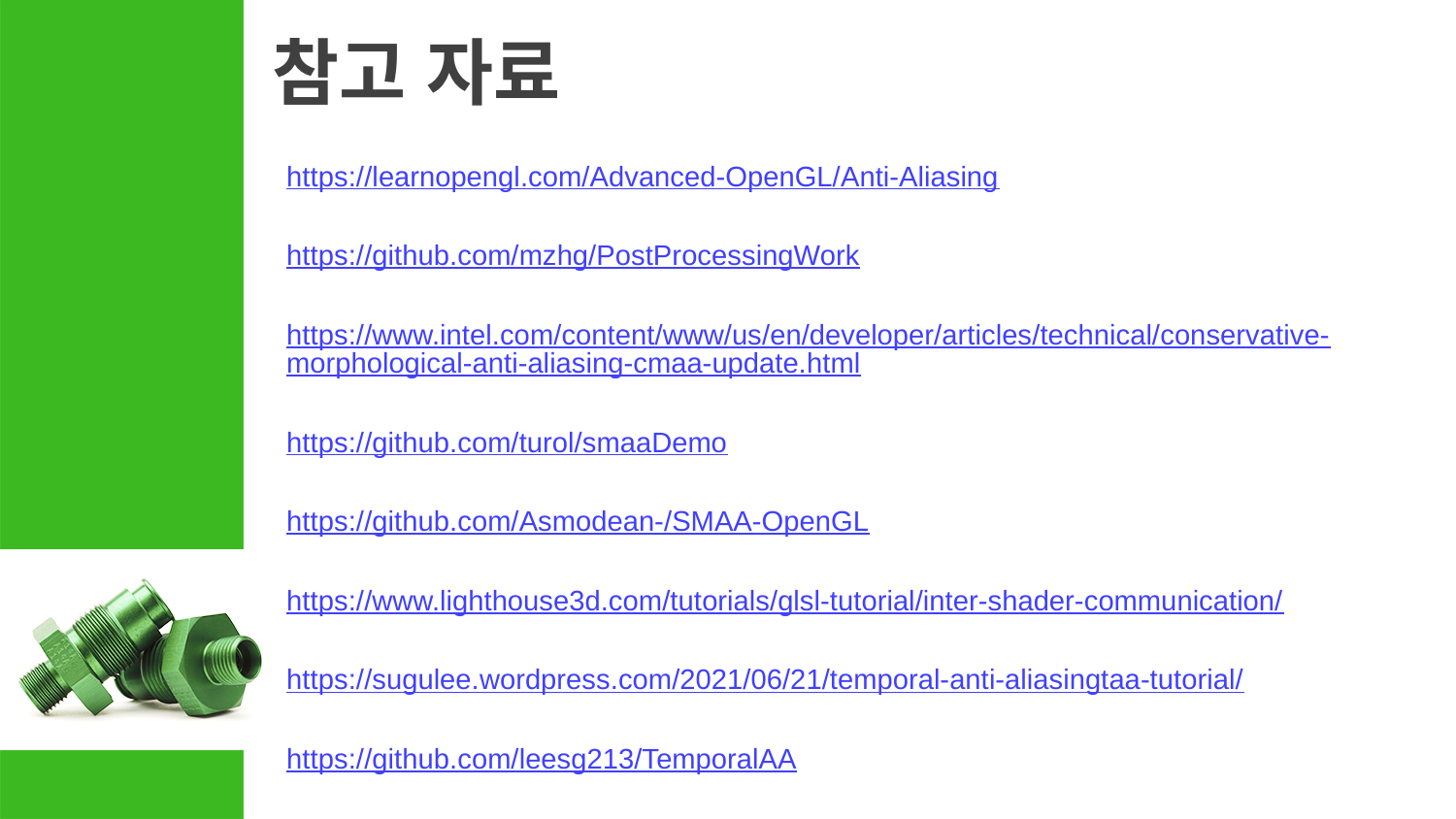

# 참고 자료
https://learnopengl.com/Advanced-OpenGL/Anti-Aliasing

https://github.com/mzhg/PostProcessingWork

https://www.intel.com/content/www/us/en/developer/articles/technical/conservative-morphological-anti-aliasing-cmaa-update.html

https://github.com/turol/smaaDemo

https://github.com/Asmodean-/SMAA-OpenGL

https://www.lighthouse3d.com/tutorials/glsl-tutorial/inter-shader-communication/

https://sugulee.wordpress.com/2021/06/21/temporal-anti-aliasingtaa-tutorial/

https://github.com/leesg213/TemporalAA